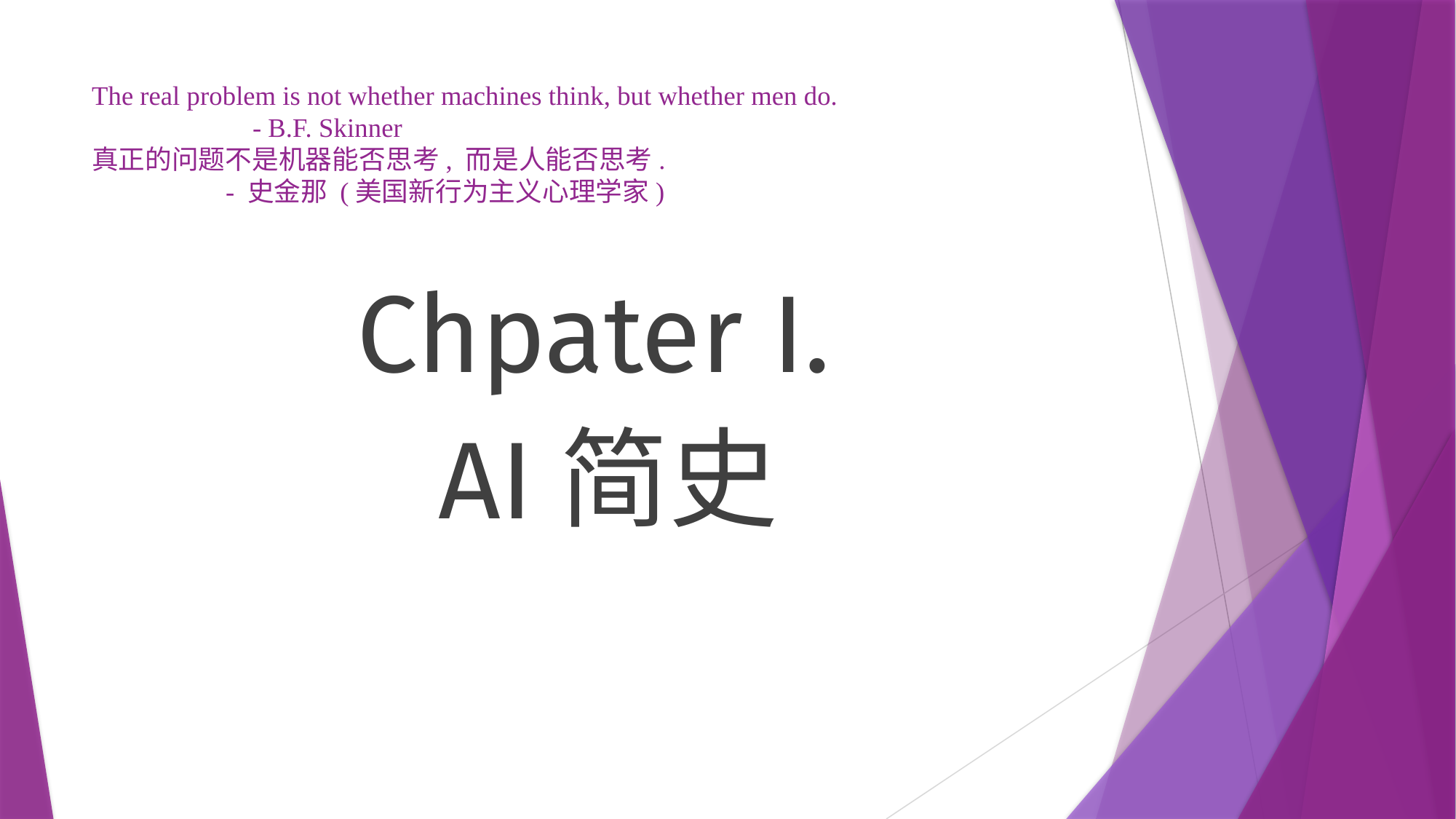

# The real problem is not whether machines think, but whether men do. - B.F. Skinner  真正的问题不是机器能否思考, 而是人能否思考. - 史金那 (美国新行为主义心理学家)
Chpater I.
 AI简史